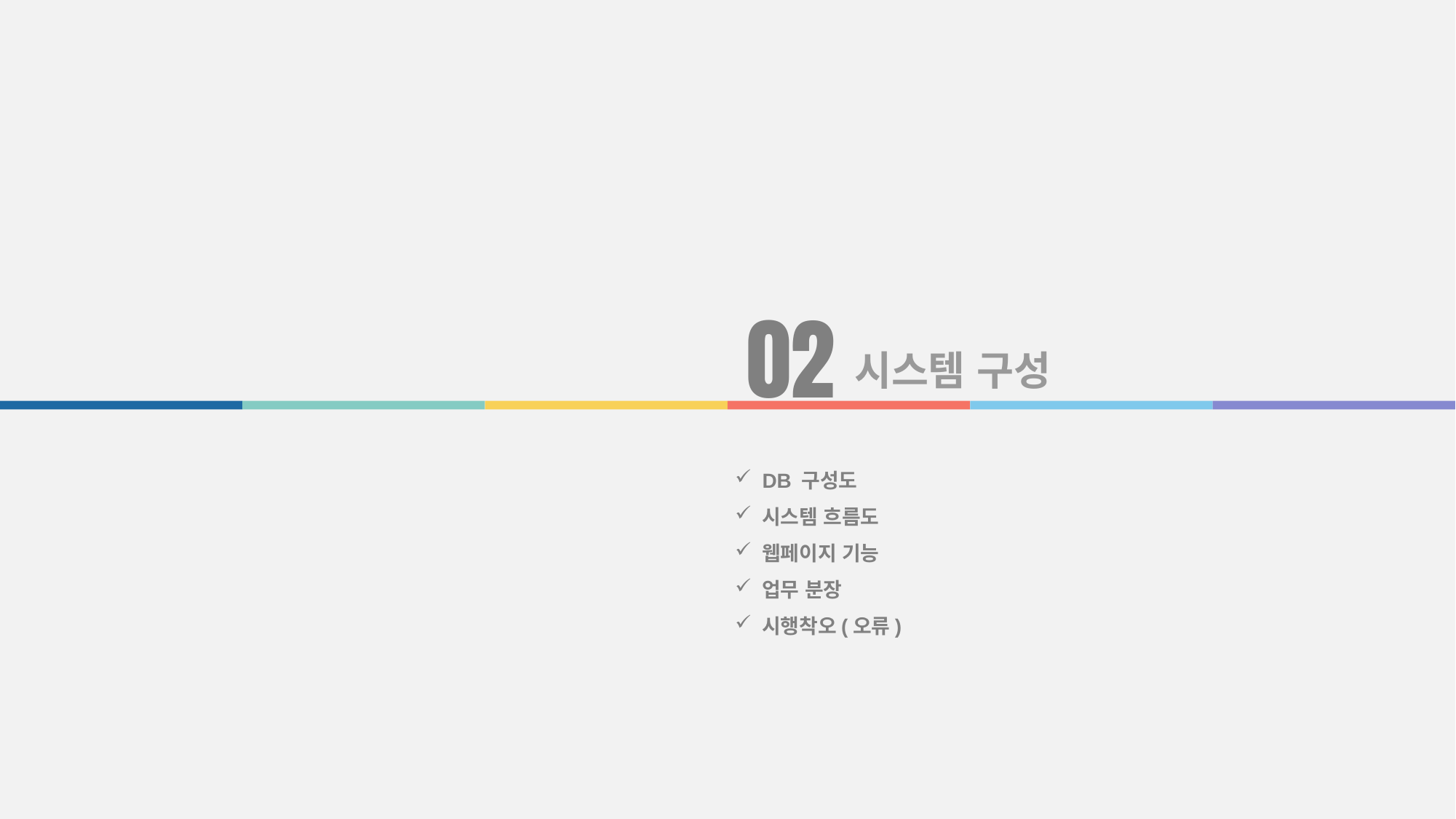

02
시스템 구성

DB 구성도
시스템 흐름도
웹페이지 기능
업무 분장
시행착오(오류)